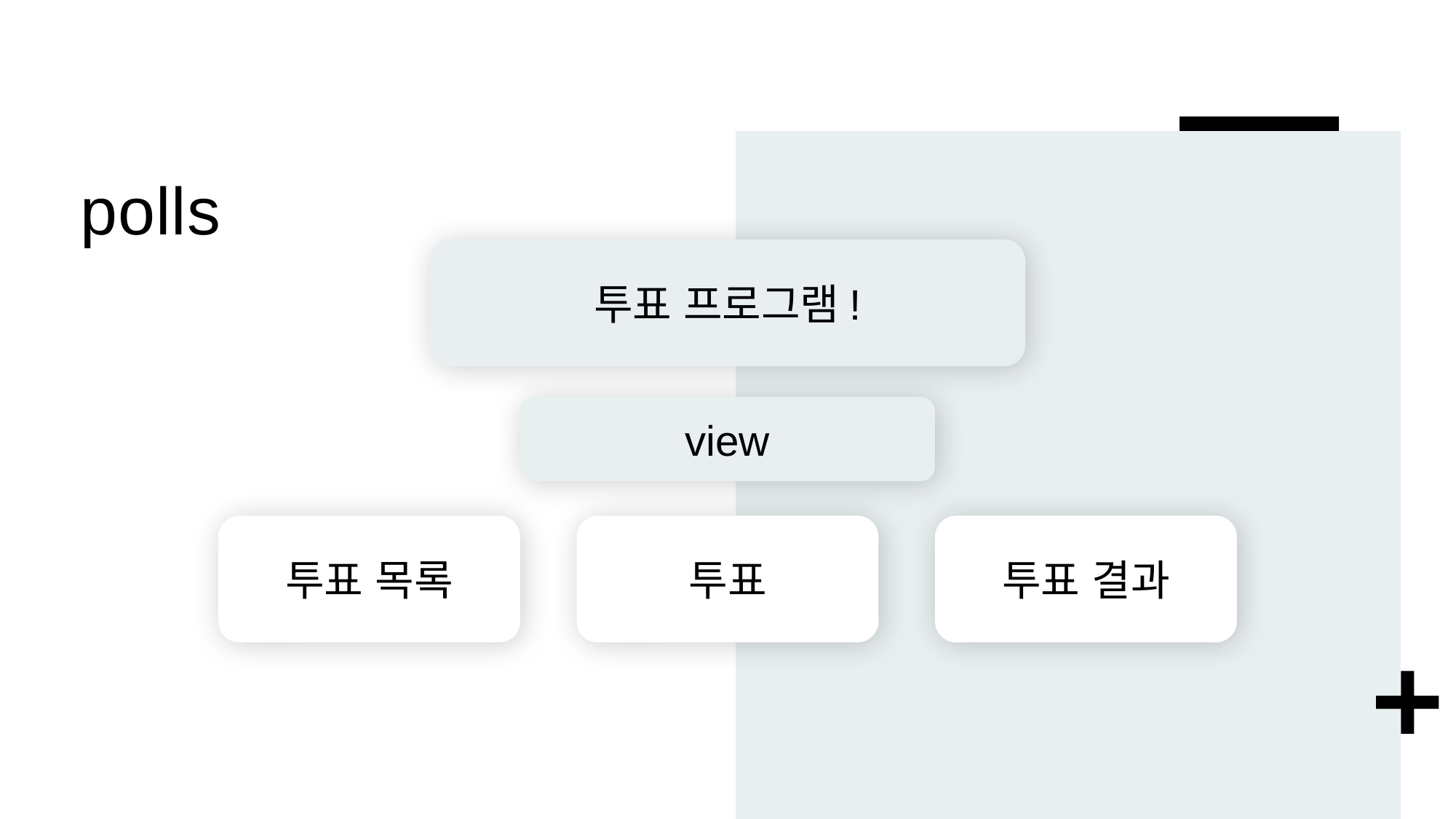

# polls
투표 프로그램!
view
투표 목록
투표
투표 결과